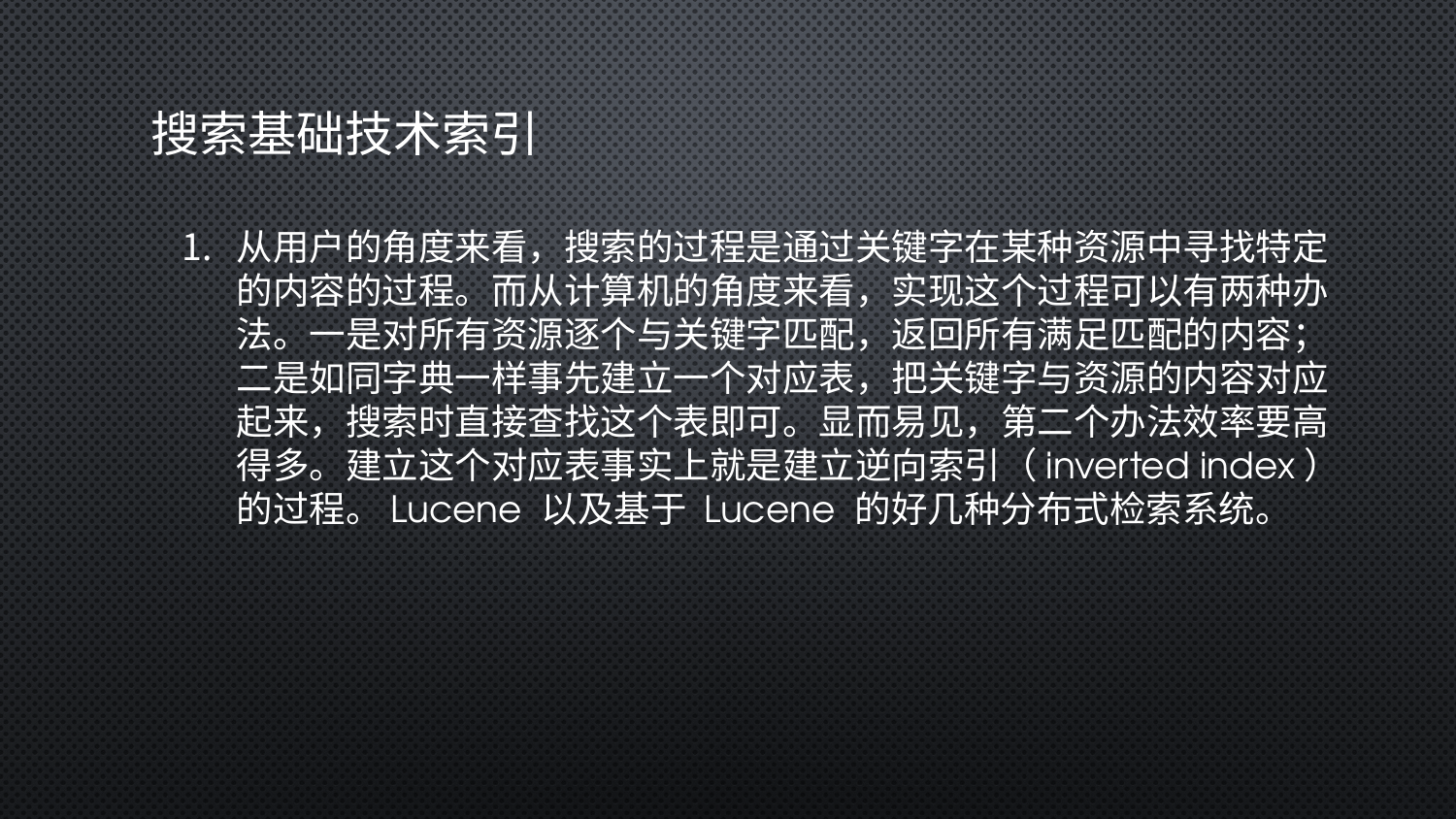

# 搜索基础技术索引
从用户的角度来看，搜索的过程是通过关键字在某种资源中寻找特定的内容的过程。而从计算机的角度来看，实现这个过程可以有两种办法。一是对所有资源逐个与关键字匹配，返回所有满足匹配的内容；二是如同字典一样事先建立一个对应表，把关键字与资源的内容对应起来，搜索时直接查找这个表即可。显而易见，第二个办法效率要高得多。建立这个对应表事实上就是建立逆向索引（inverted index）的过程。Lucene 以及基于 Lucene 的好几种分布式检索系统。